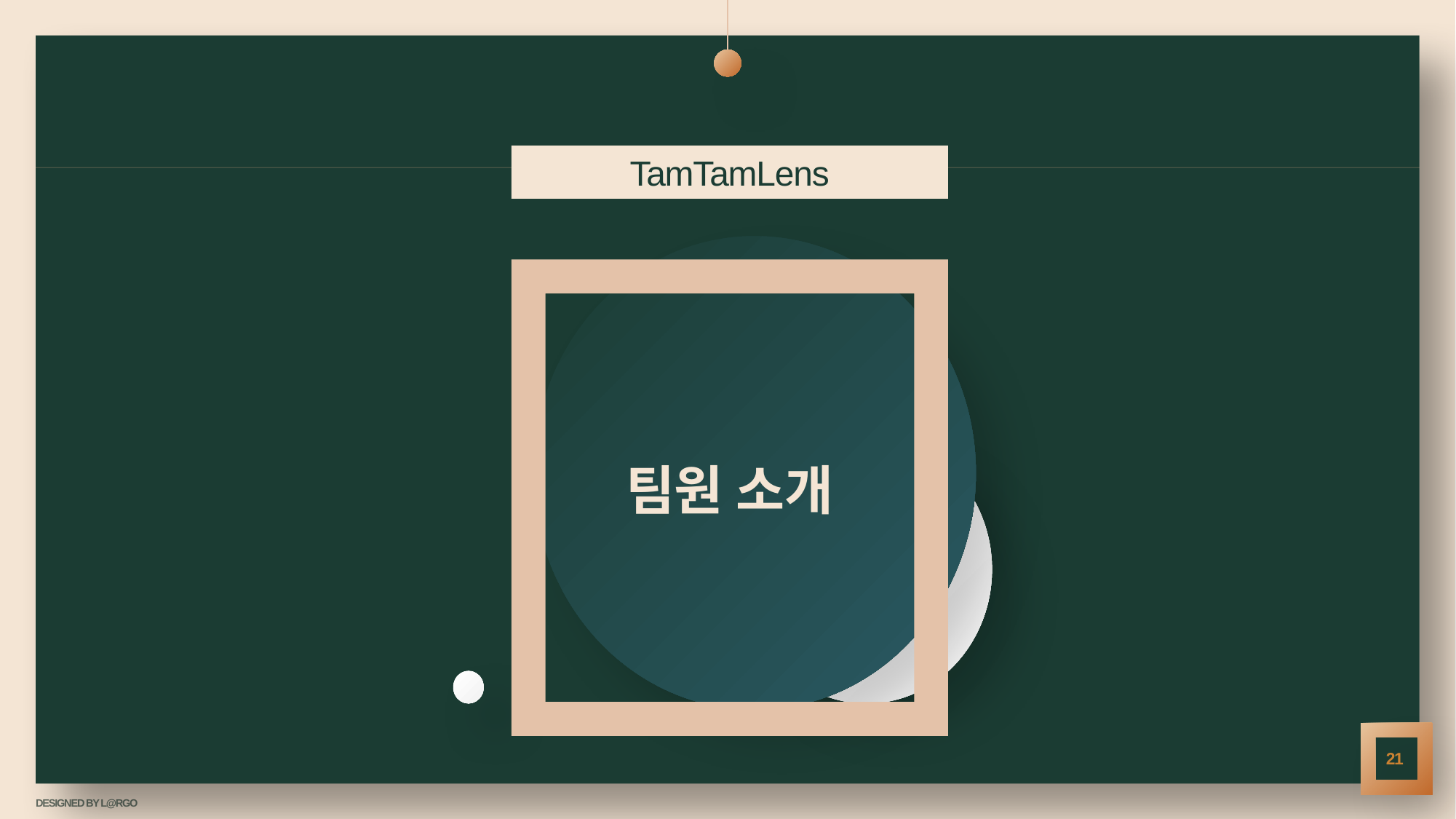

TamTamLens

# 팀원 소개

21
DESIGNED BY L@RGO